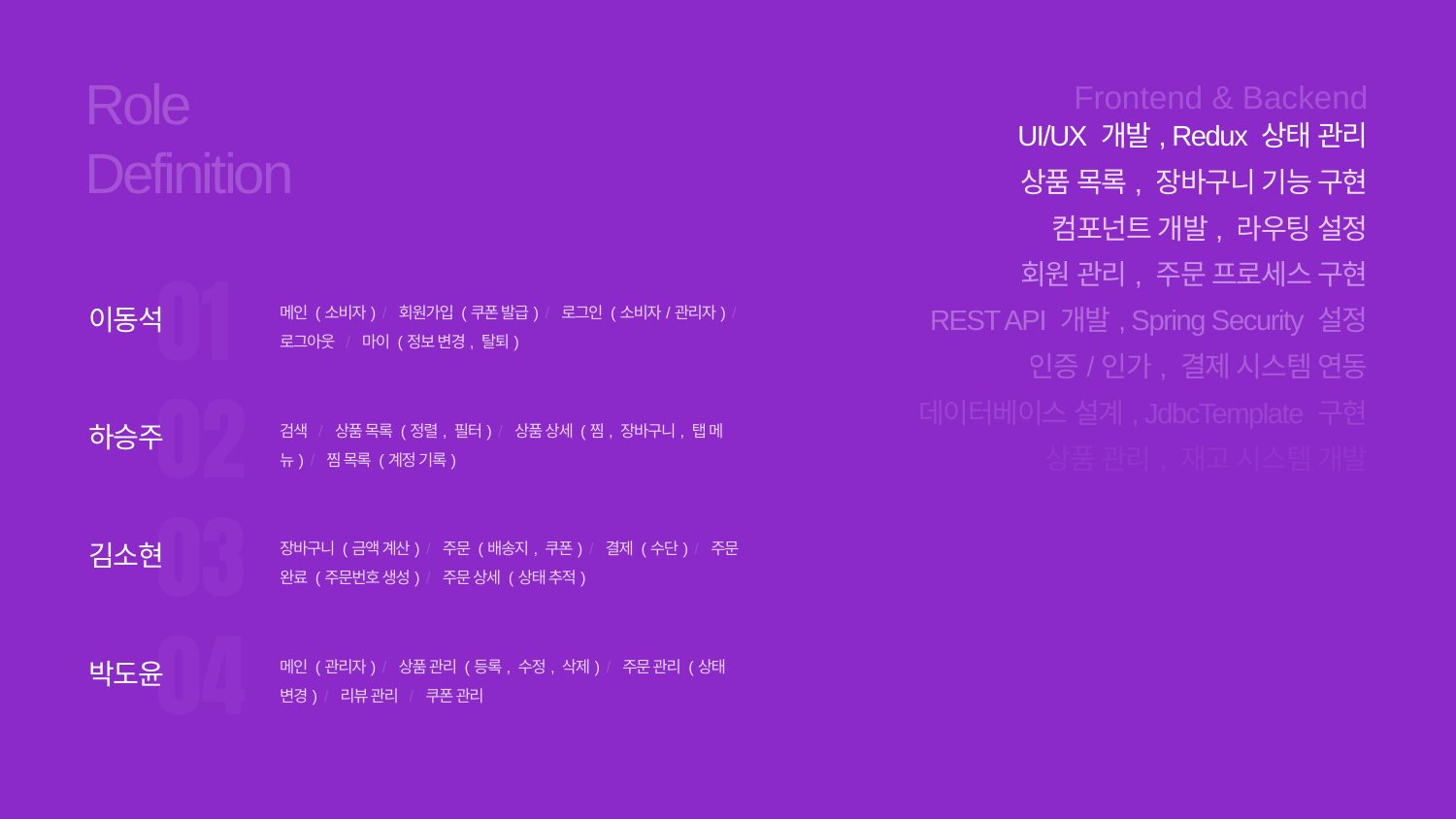

Frontend & Backend
Role
Definition
UI/UX 개발, Redux 상태 관리
상품 목록, 장바구니 기능 구현
컴포넌트 개발, 라우팅 설정
회원 관리, 주문 프로세스 구현
01
메인 (소비자)  /  회원가입 (쿠폰 발급)  /  로그인 (소비자/관리자)  /  로그아웃  /  마이 (정보 변경, 탈퇴)
이동석
02
검색  /  상품 목록 (정렬, 필터)  /  상품 상세 (찜, 장바구니, 탭 메뉴)  /  찜 목록 (계정 기록)
하승주
03
장바구니 (금액 계산)  /  주문 (배송지, 쿠폰)  /  결제 (수단)  /  주문 완료 (주문번호 생성)  /  주문 상세 (상태 추적)
김소현
04
메인 (관리자)  /  상품 관리 (등록, 수정, 삭제)  /  주문 관리 (상태 변경)  /  리뷰 관리  /  쿠폰 관리
박도윤
REST API 개발, Spring Security 설정
인증/인가, 결제 시스템 연동
데이터베이스 설계, JdbcTemplate 구현
상품 관리, 재고 시스템 개발